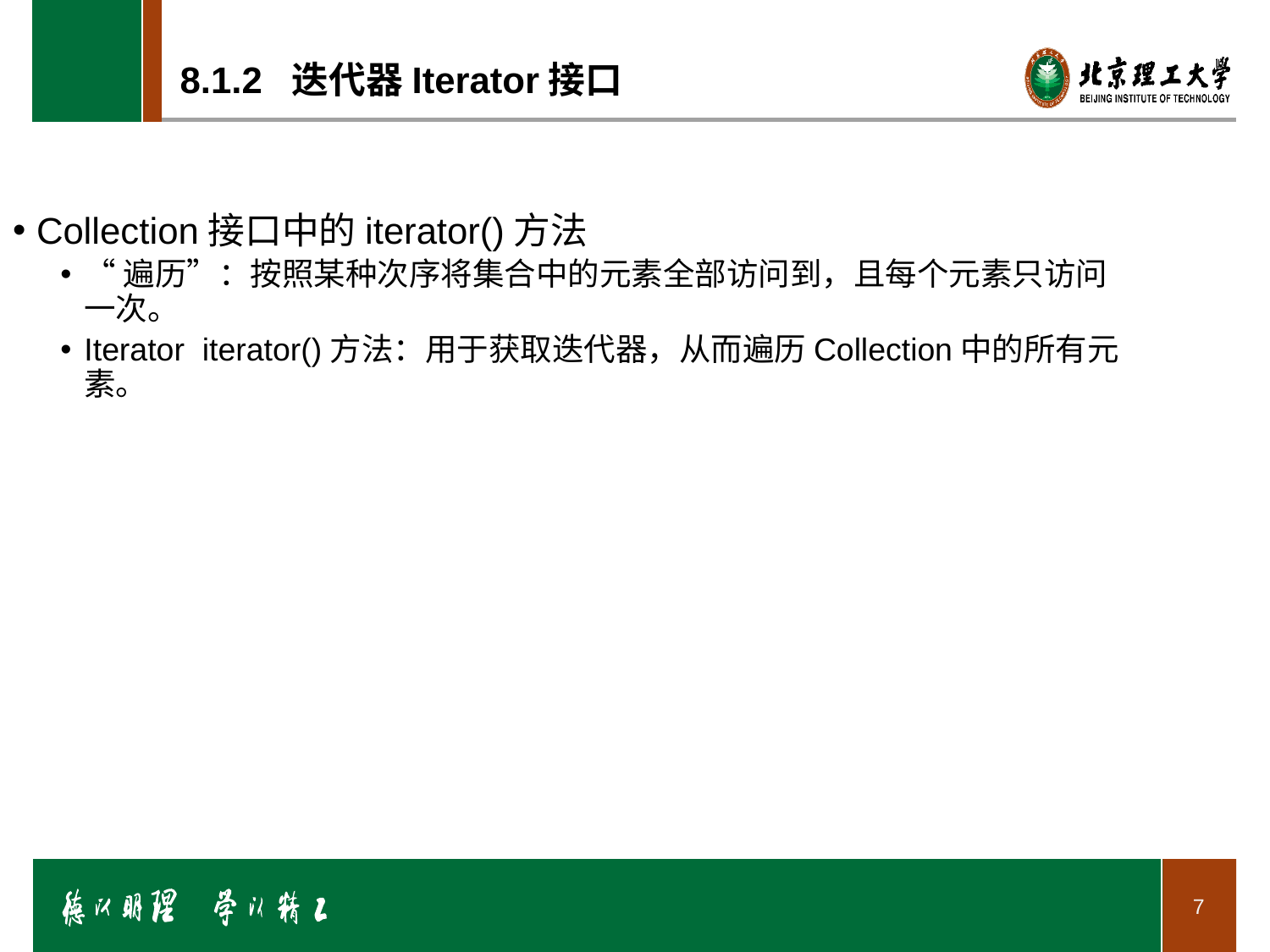

# 8.1.2  迭代器Iterator接口
Collection接口中的iterator()方法
“遍历”：按照某种次序将集合中的元素全部访问到，且每个元素只访问一次。
Iterator  iterator()方法：用于获取迭代器，从而遍历Collection中的所有元素。